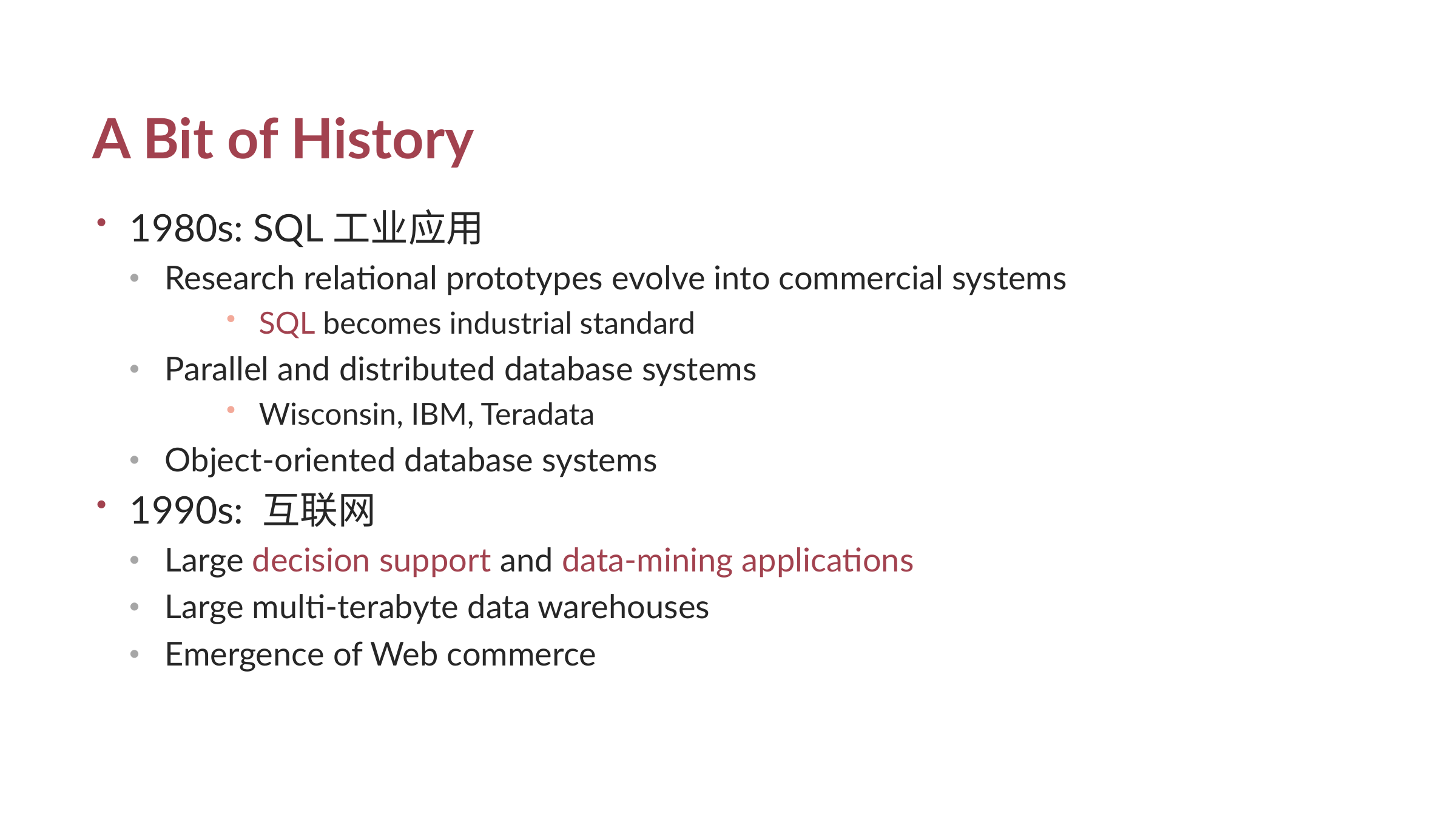

# A Bit of History
1980s: SQL工业应用
Research relational prototypes evolve into commercial systems
SQL becomes industrial standard
Parallel and distributed database systems
Wisconsin, IBM, Teradata
Object-oriented database systems
1990s: 互联网
Large decision support and data-mining applications
Large multi-terabyte data warehouses
Emergence of Web commerce